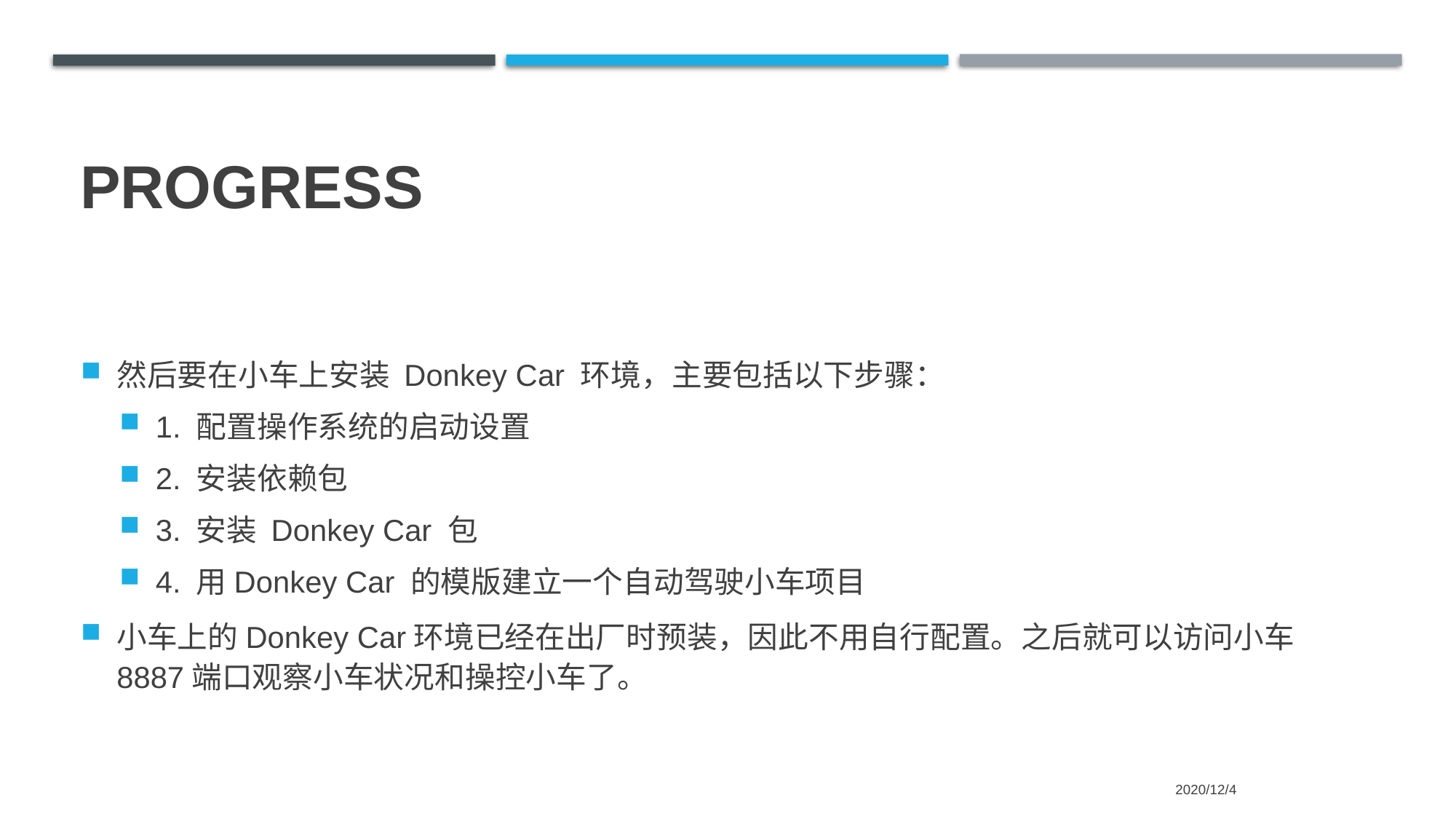

# Progress
然后要在小车上安装 Donkey Car 环境，主要包括以下步骤：
1. 配置操作系统的启动设置
2. 安装依赖包
3. 安装 Donkey Car 包
4. 用Donkey Car 的模版建立一个自动驾驶小车项目
小车上的Donkey Car环境已经在出厂时预装，因此不用自行配置。之后就可以访问小车8887端口观察小车状况和操控小车了。
2020/12/4